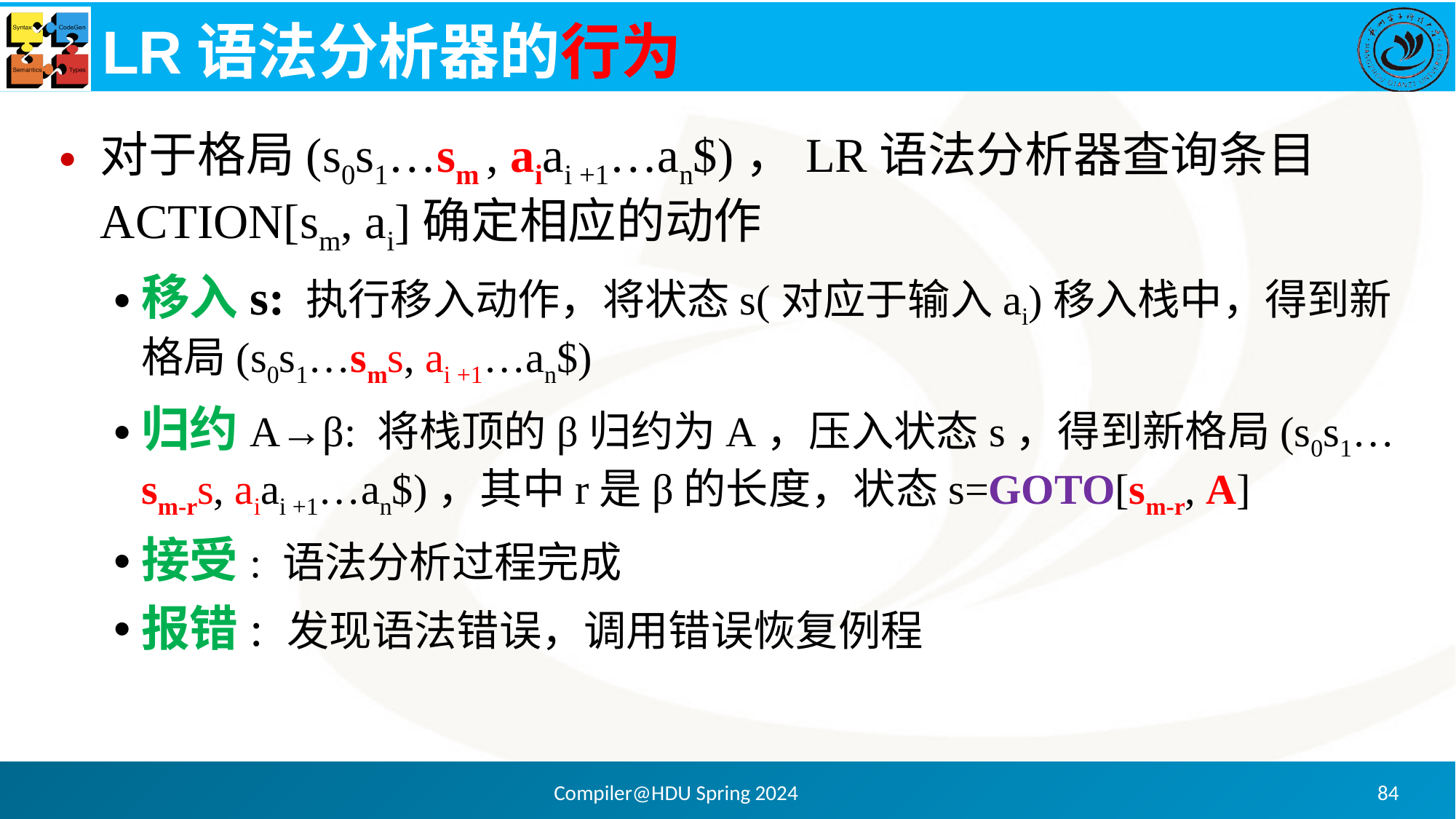

# LR语法分析器的行为
对于格局(s0s1…sm , aiai +1…an$)，LR语法分析器查询条目ACTION[sm, ai]确定相应的动作
移入s: 执行移入动作，将状态s(对应于输入ai)移入栈中，得到新格局(s0s1…sms, ai +1…an$)
归约A→β: 将栈顶的β归约为A，压入状态s，得到新格局(s0s1…sm-rs, aiai +1…an$)，其中r是β的长度，状态s=GOTO[sm-r, A]
接受: 语法分析过程完成
报错: 发现语法错误，调用错误恢复例程
Compiler@HDU Spring 2024
84